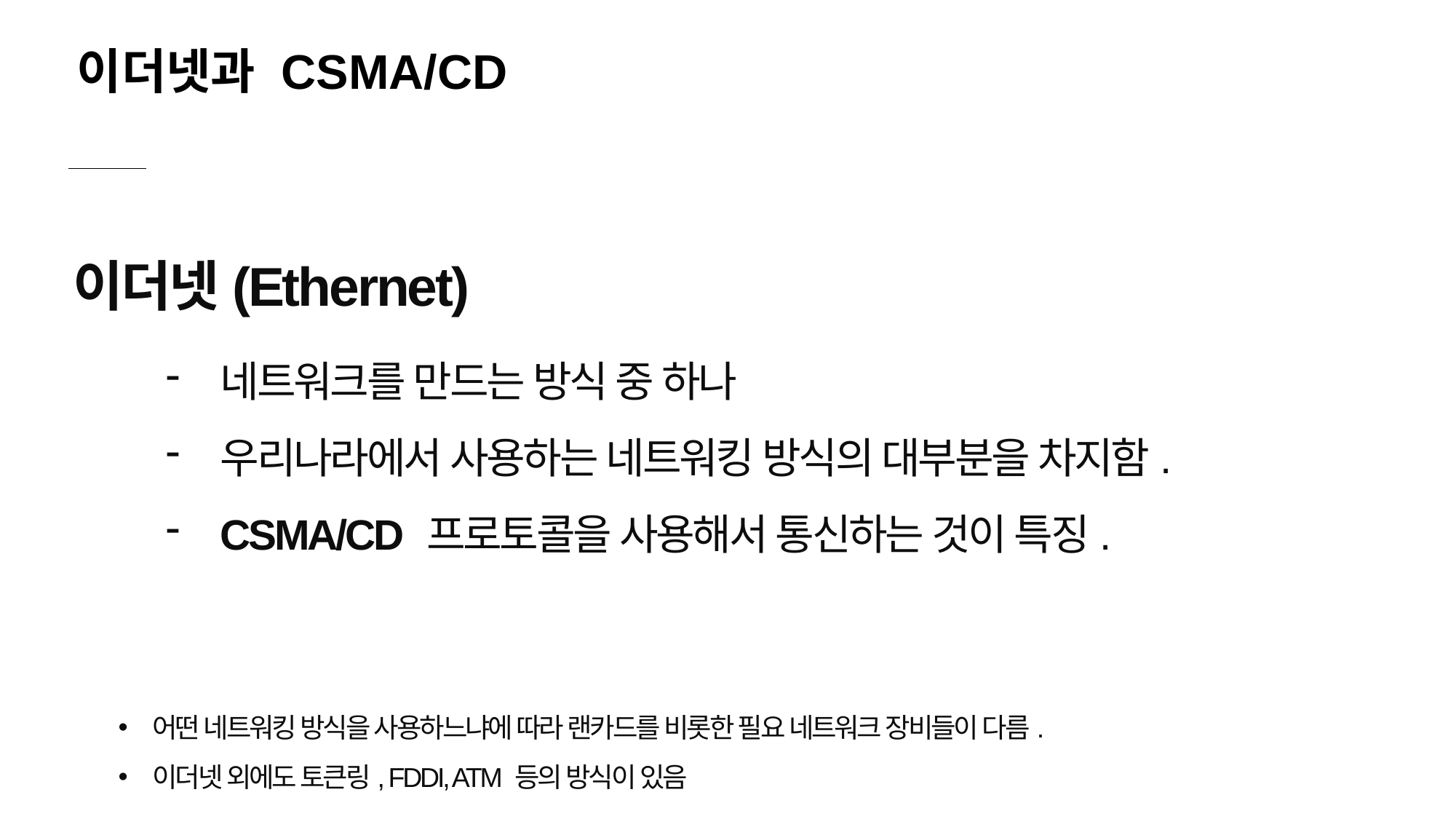

이더넷과 CSMA/CD
이더넷(Ethernet)
네트워크를 만드는 방식 중 하나
우리나라에서 사용하는 네트워킹 방식의 대부분을 차지함.
CSMA/CD 프로토콜을 사용해서 통신하는 것이 특징.
어떤 네트워킹 방식을 사용하느냐에 따라 랜카드를 비롯한 필요 네트워크 장비들이 다름.
이더넷 외에도 토큰링, FDDI, ATM 등의 방식이 있음